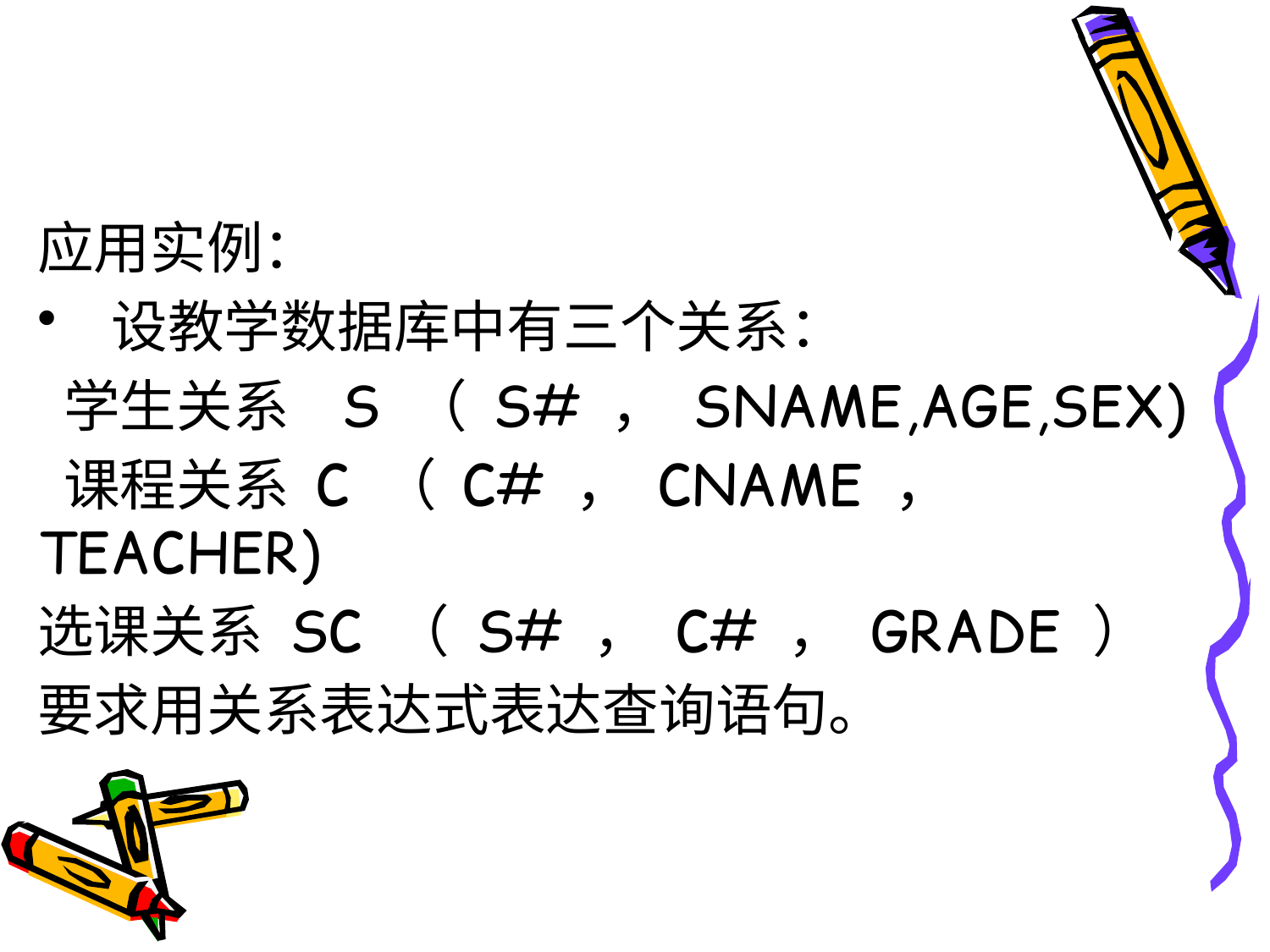

#
应用实例：
 设教学数据库中有三个关系：
 学生关系   S （ S# ， SNAME,AGE,SEX)
 课程关系 C （ C# ， CNAME ， TEACHER)
选课关系 SC （ S# ， C# ， GRADE ）
要求用关系表达式表达查询语句。